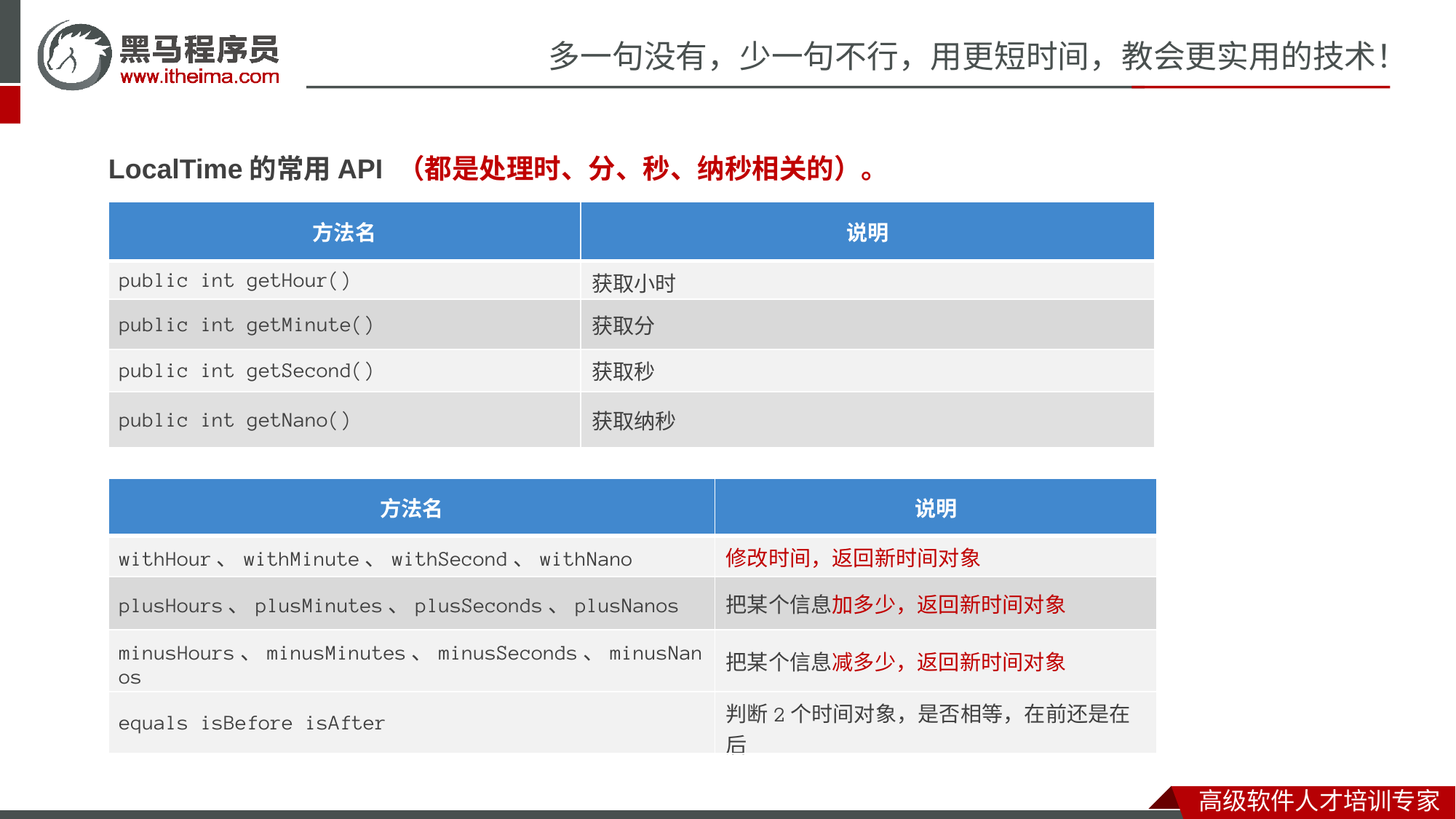

LocalTime的常用API （都是处理时、分、秒、纳秒相关的）。
| 方法名 | 说明 |
| --- | --- |
| public int getHour() | 获取小时 |
| public int getMinute() | 获取分 |
| public int getSecond() | 获取秒 |
| public int getNano() | 获取纳秒 |
| 方法名 | 说明 |
| --- | --- |
| withHour、withMinute、withSecond、withNano | 修改时间，返回新时间对象 |
| plusHours、plusMinutes、plusSeconds、plusNanos | 把某个信息加多少，返回新时间对象 |
| minusHours、minusMinutes、minusSeconds、minusNanos | 把某个信息减多少，返回新时间对象 |
| equals isBefore isAfter | 判断2个时间对象，是否相等，在前还是在后 |